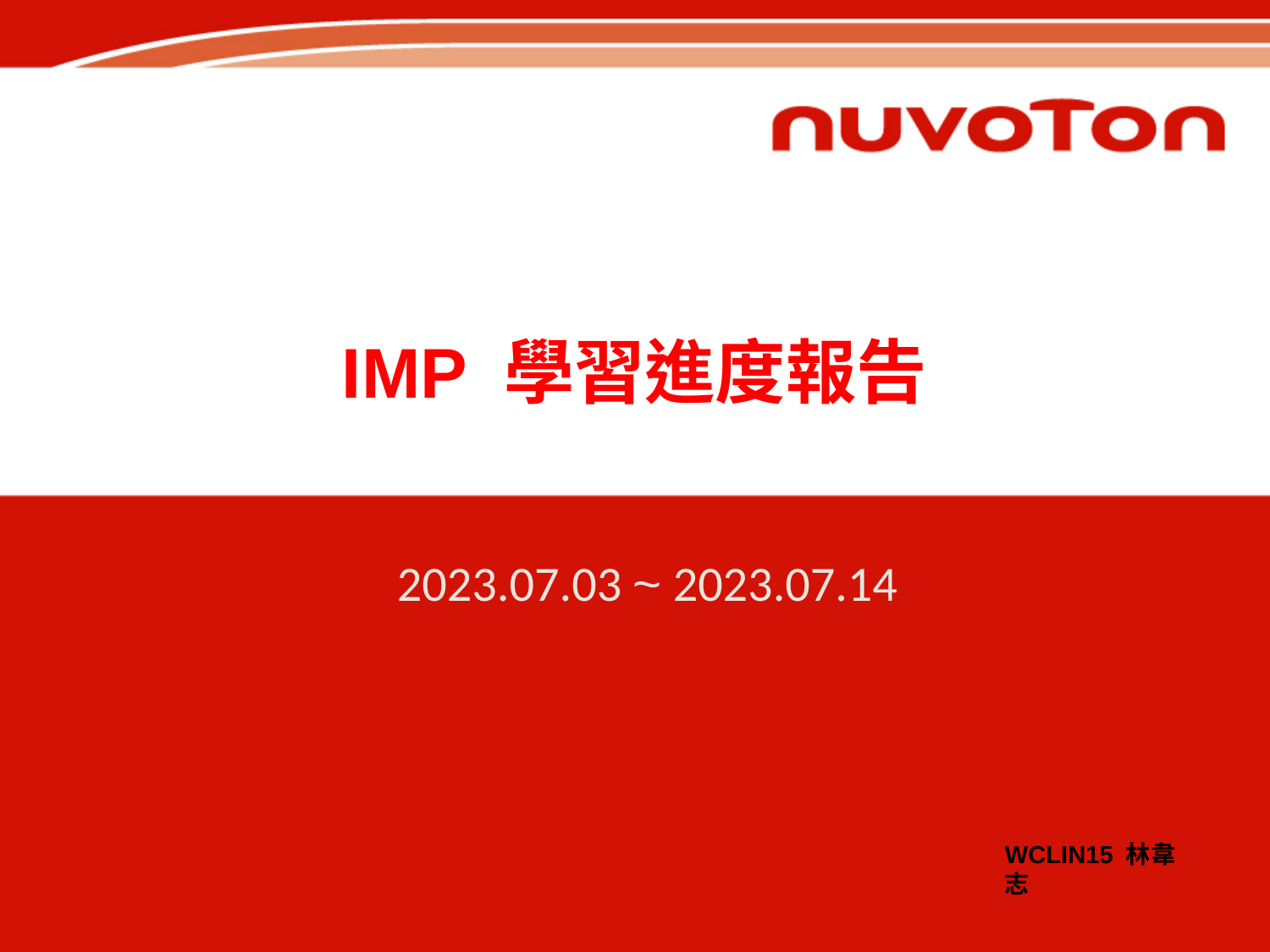

# IMP 學習進度報告
2023.07.03 ~ 2023.07.14
WCLIN15 林韋志